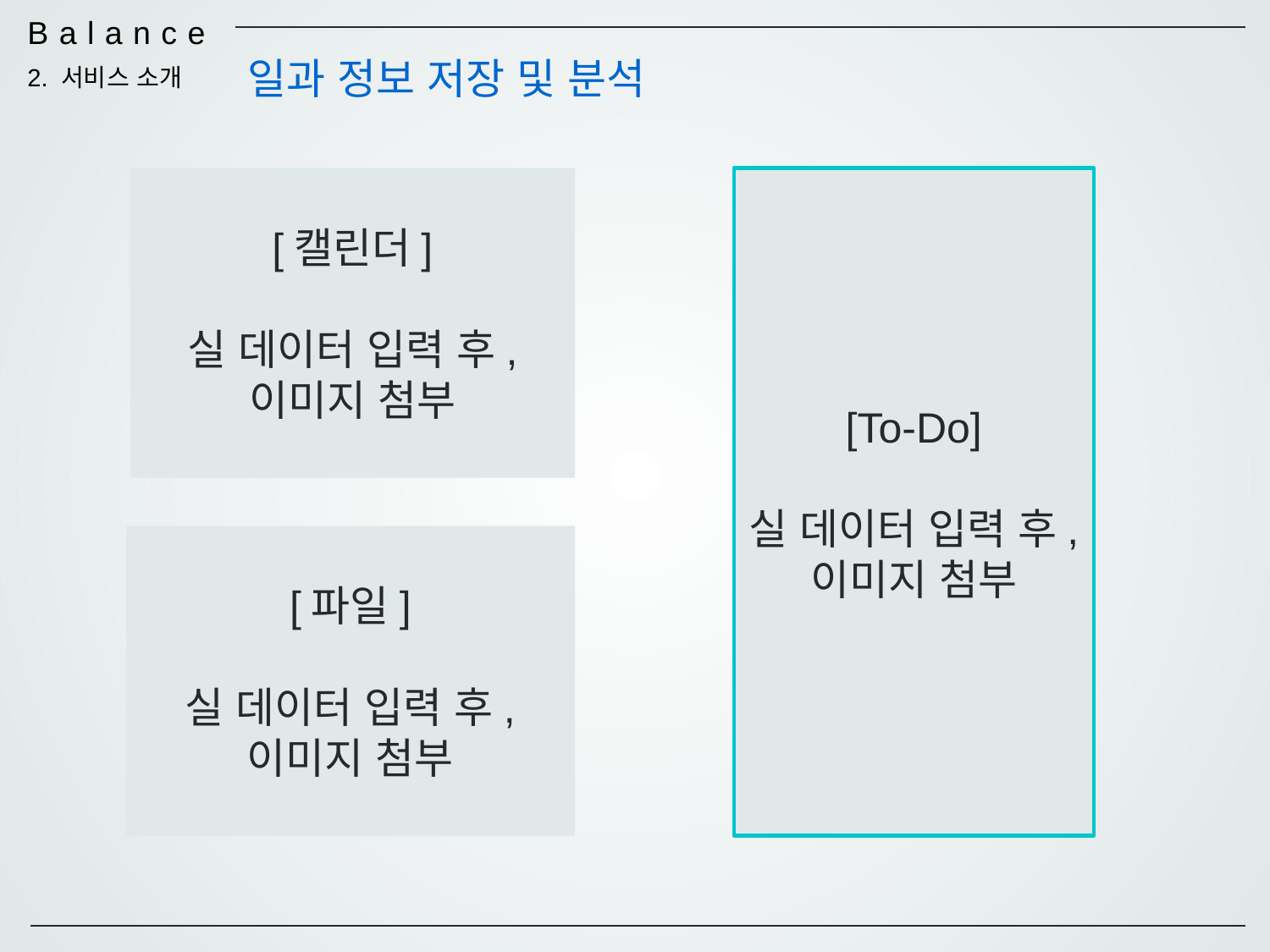

일과 정보 저장 및 분석
2. 서비스 소개
[통계_그래프]
실 데이터 입력 후,
이미지 첨부
[캘린더]
실 데이터 입력 후,
이미지 첨부
[To-Do]
실 데이터 입력 후,
이미지 첨부
[파일]
실 데이터 입력 후,
이미지 첨부